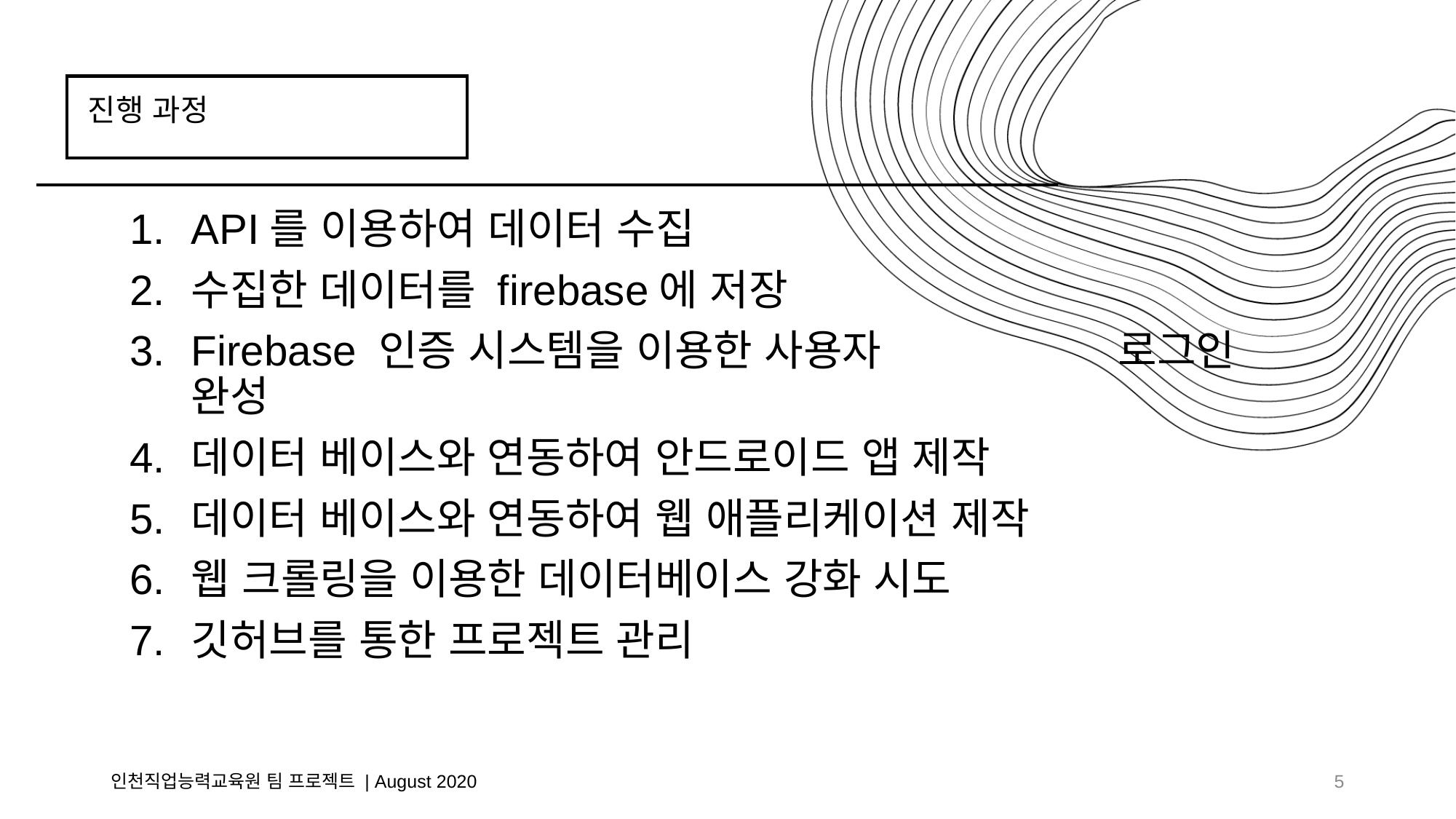

진행 과정
API를 이용하여 데이터 수집
수집한 데이터를 firebase에 저장
Firebase 인증 시스템을 이용한 사용자                    로그인 완성
데이터 베이스와 연동하여 안드로이드 앱 제작
데이터 베이스와 연동하여 웹 애플리케이션 제작
웹 크롤링을 이용한 데이터베이스 강화 시도
깃허브를 통한 프로젝트 관리

인천직업능력교육원 팀 프로젝트 | August 2020
5